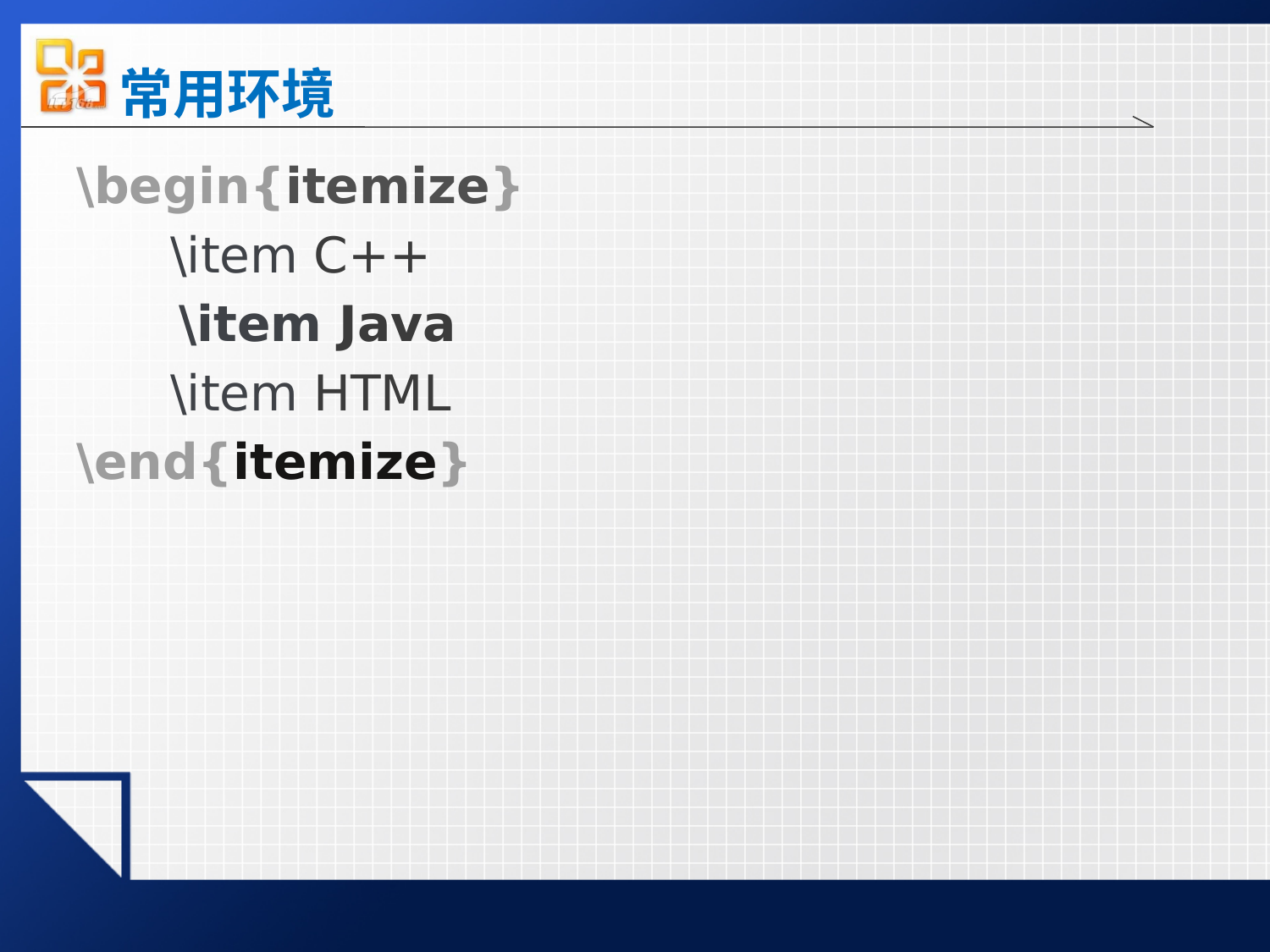

# 常用环境
\begin{itemize}
      \item C++
      \item Java
      \item HTML
\end{itemize}